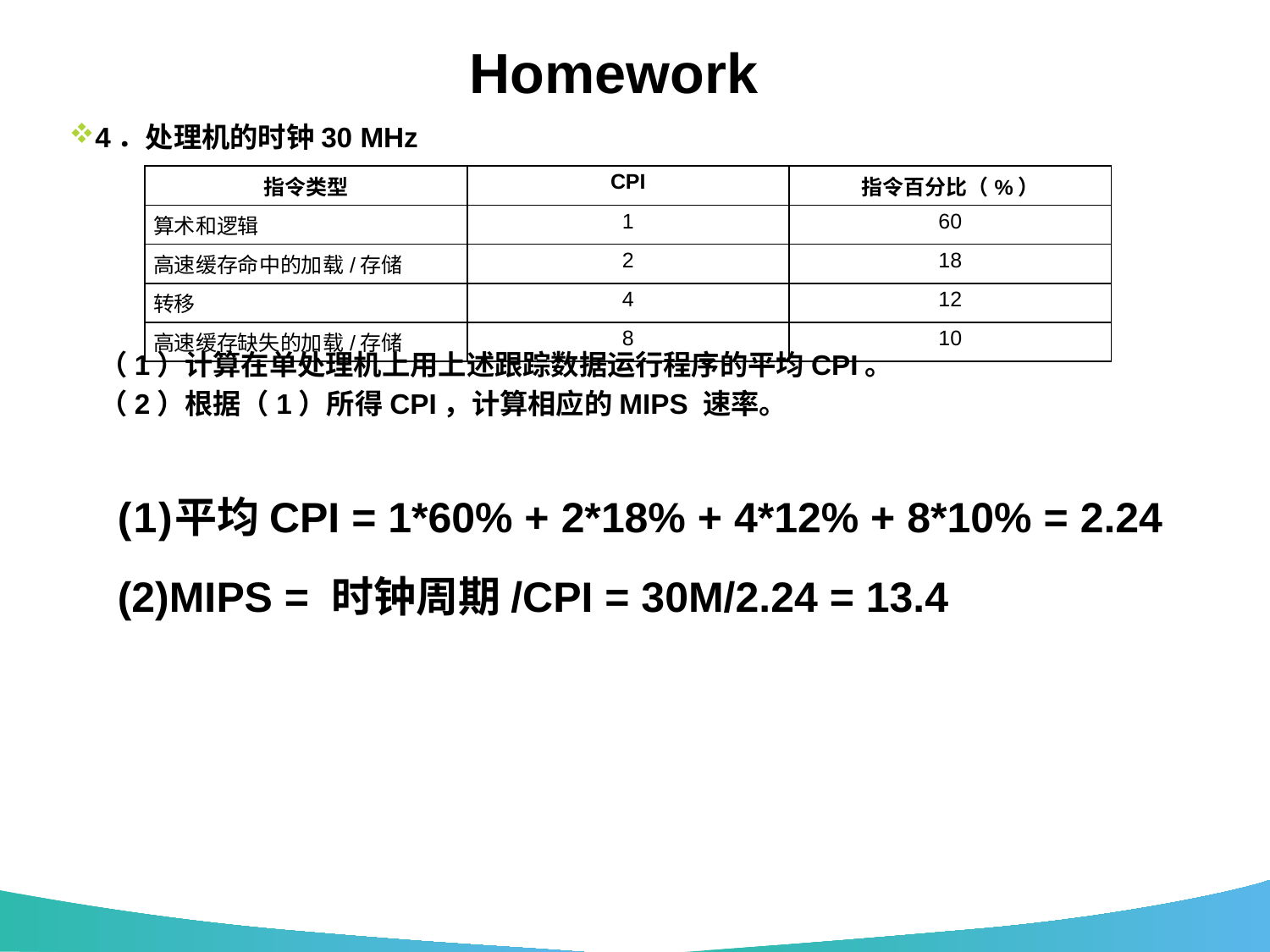

# Homework
4．处理机的时钟30 MHz
| 指令类型 | CPI | 指令百分比（%） |
| --- | --- | --- |
| 算术和逻辑 | 1 | 60 |
| 高速缓存命中的加载/存储 | 2 | 18 |
| 转移 | 4 | 12 |
| 高速缓存缺失的加载/存储 | 8 | 10 |
    （1）计算在单处理机上用上述跟踪数据运行程序的平均CPI。
    （2）根据（1）所得CPI，计算相应的MIPS 速率。

平均CPI = 1*60% + 2*18% + 4*12% + 8*10% = 2.24
MIPS = 时钟周期/CPI = 30M/2.24 = 13.4